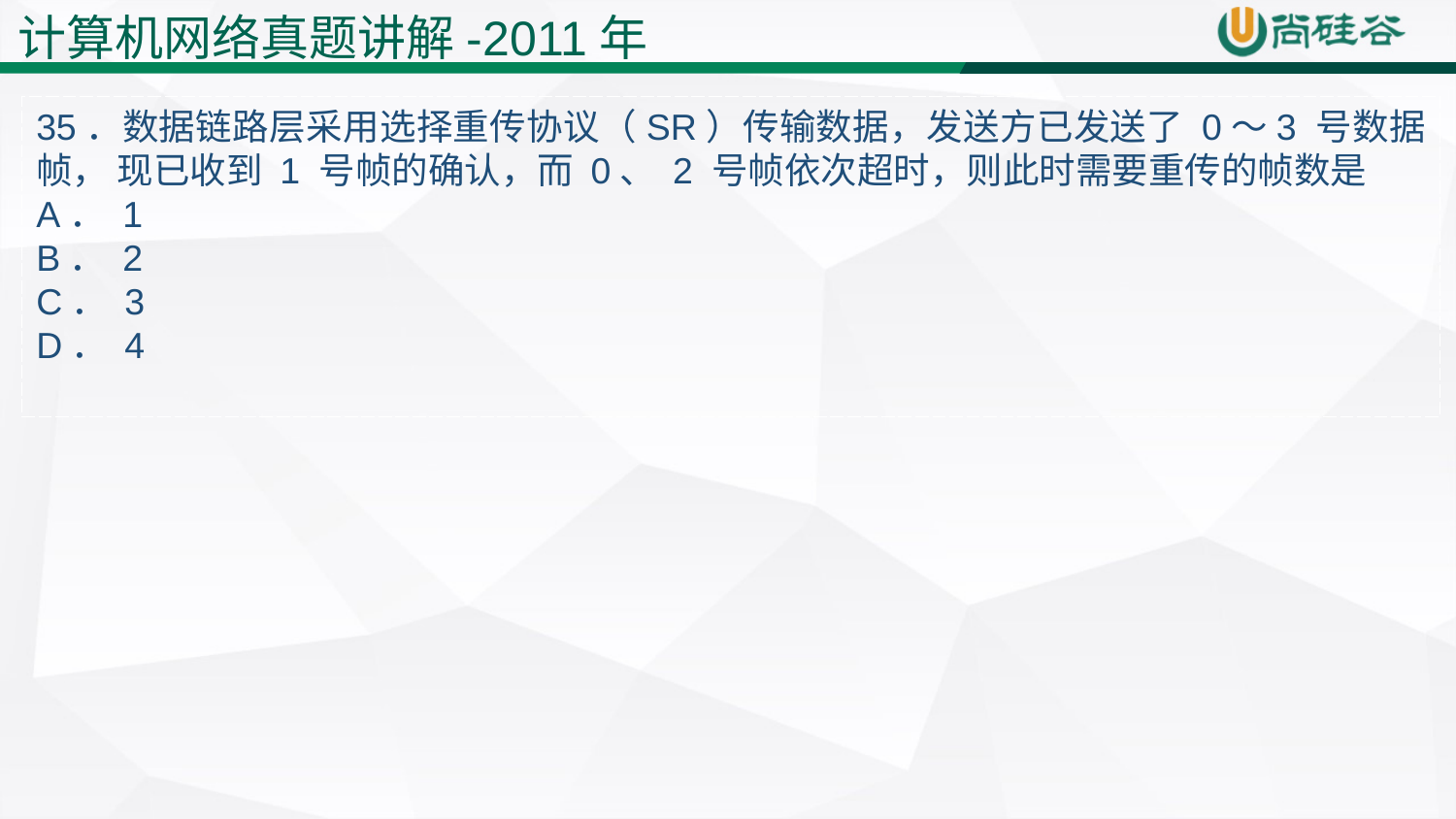

计算机网络真题讲解-2011年

35．数据链路层采用选择重传协议（SR）传输数据，发送方已发送了 0～3 号数据帧， 现已收到 1 号帧的确认，而 0、 2 号帧依次超时，则此时需要重传的帧数是
A． 1
B． 2
C． 3
D． 4